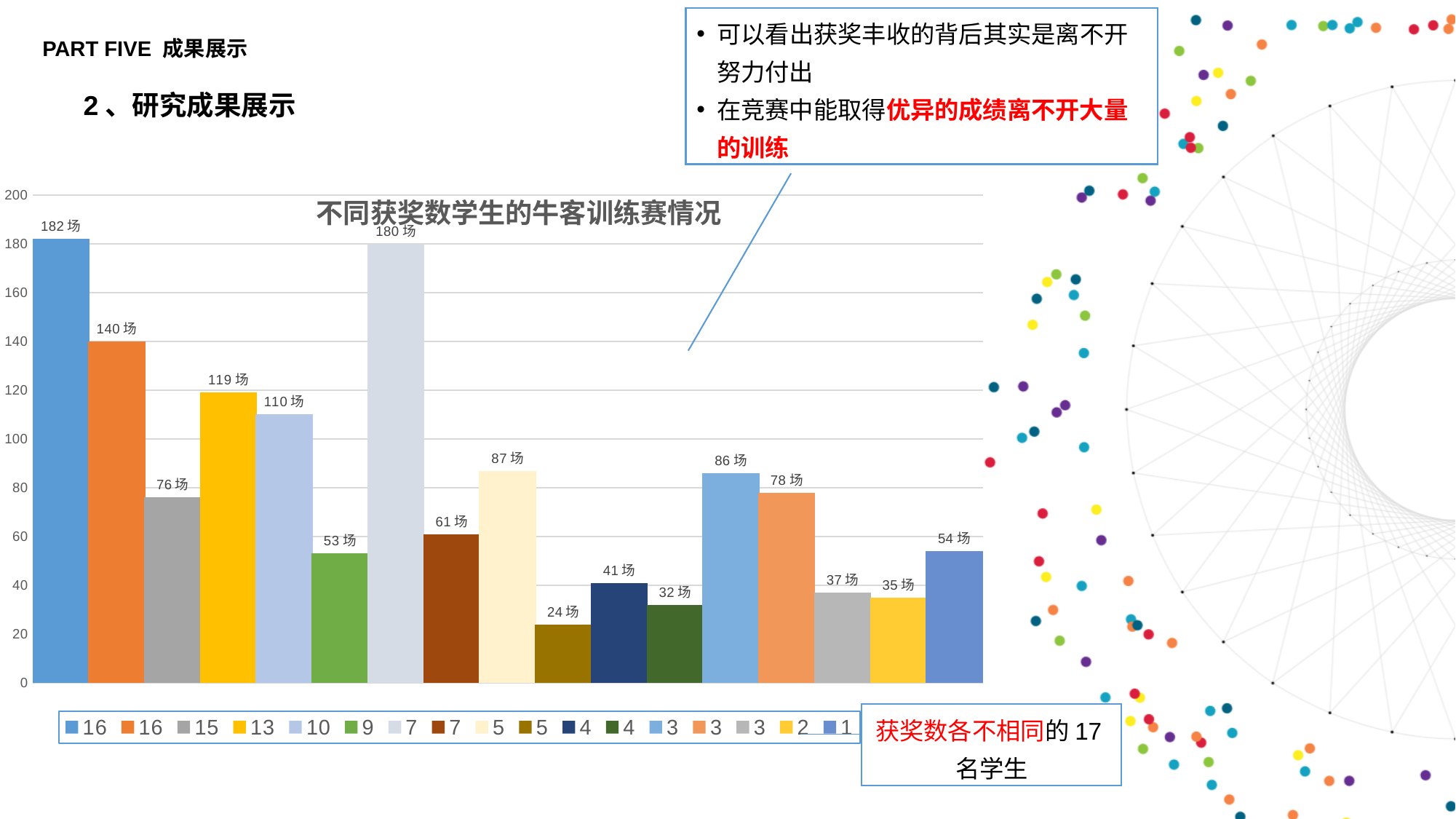

可以看出获奖丰收的背后其实是离不开努力付出
在竞赛中能取得优异的成绩离不开大量的训练
PART FIVE 成果展示
2、研究成果展示

### Chart: 不同获奖数学生的牛客训练赛情况

| Category | 16 | 16 | 15 | 13 | 10 | 9 | 7 | 7 | 5 | 5 | 4 | 4 | 3 | 3 | 3 | 2 | 1 |
|---|---|---|---|---|---|---|---|---|---|---|---|---|---|---|---|---|---|
获奖数各不相同的17名学生